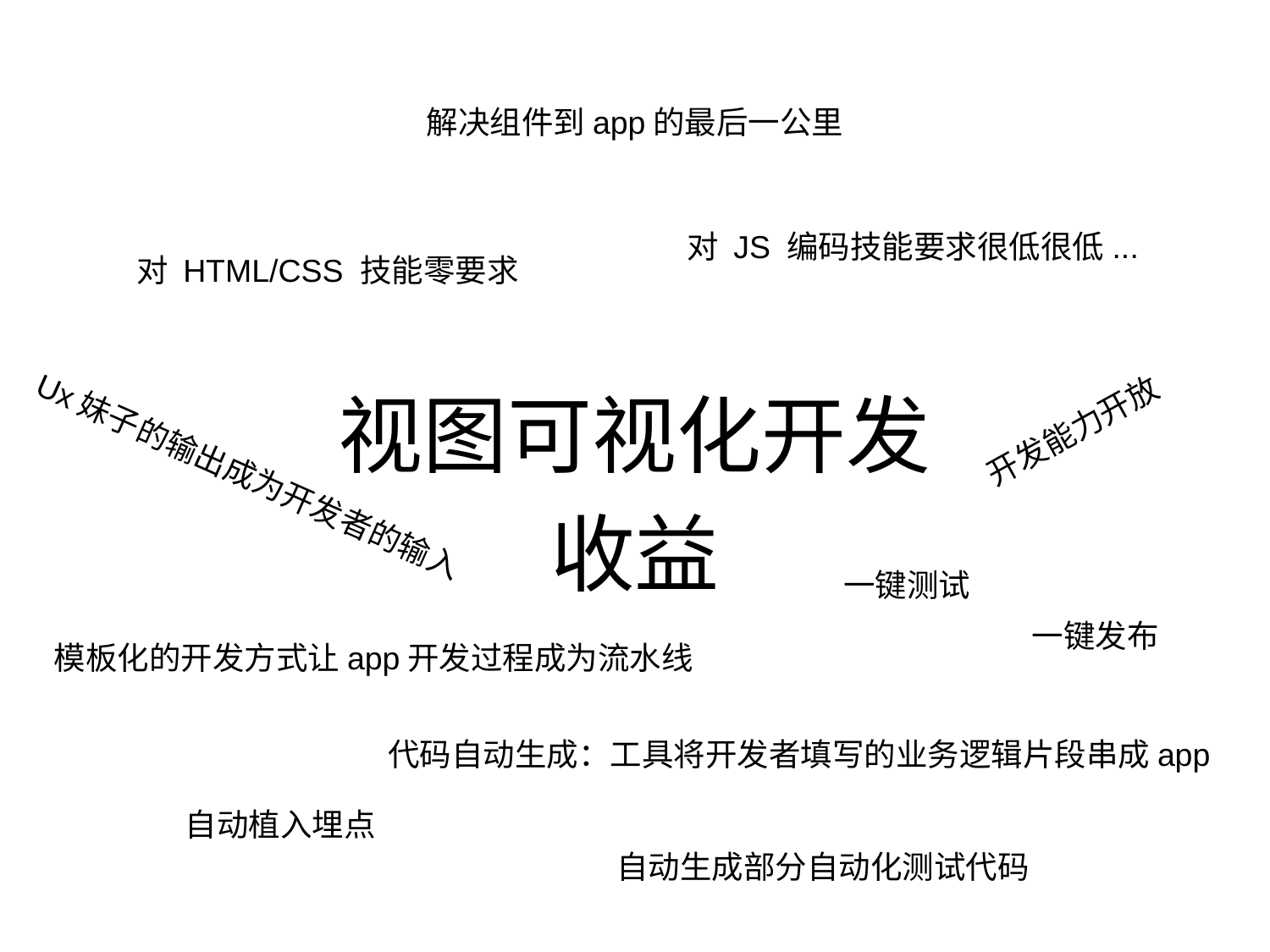

解决组件到app的最后一公里
对 JS 编码技能要求很低很低...
对 HTML/CSS 技能零要求
# 视图可视化开发
开发能力开放
Ux妹子的输出成为开发者的输入
收益
一键测试
一键发布
模板化的开发方式让app开发过程成为流水线
代码自动生成：工具将开发者填写的业务逻辑片段串成app
自动植入埋点
自动生成部分自动化测试代码